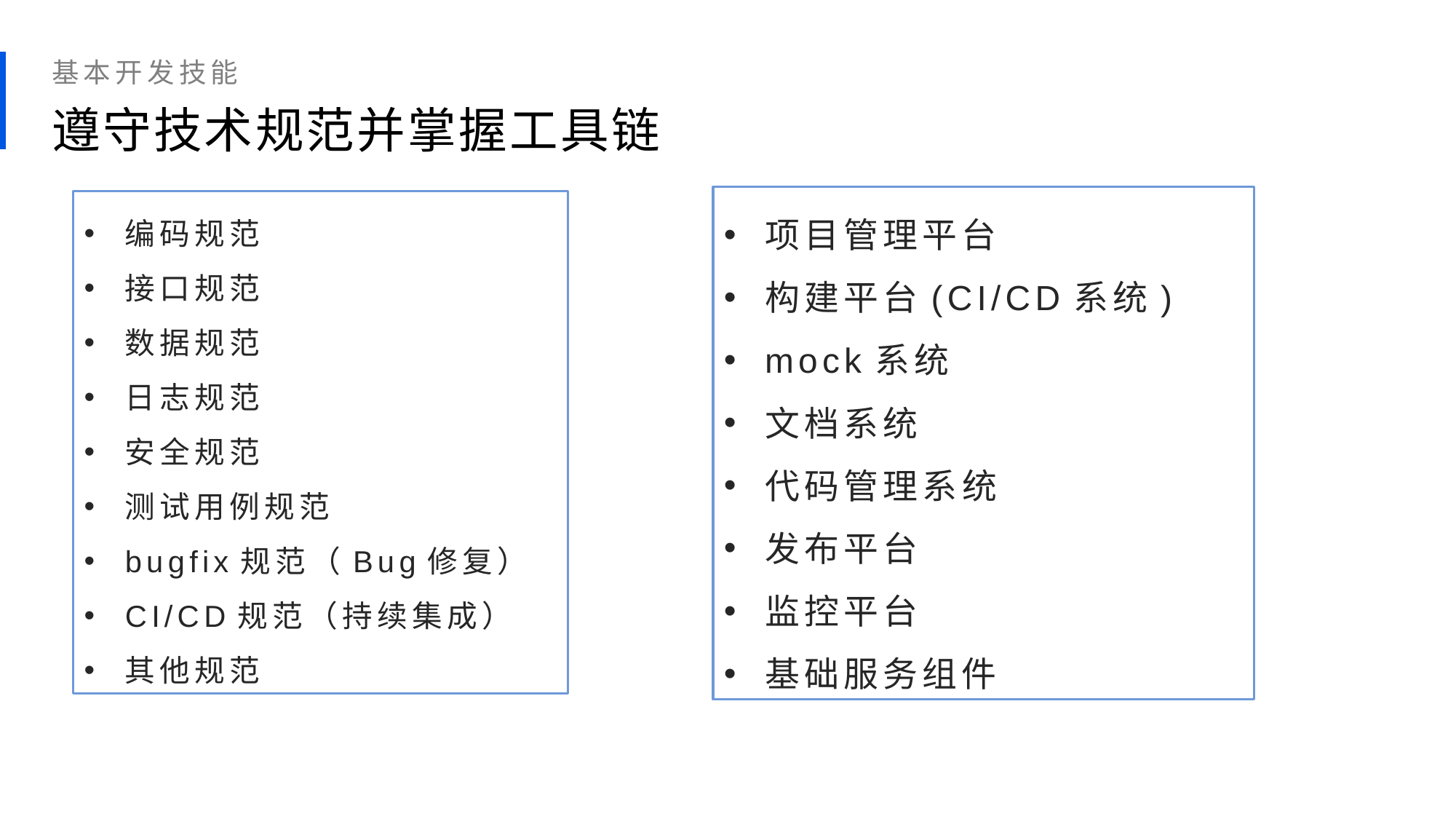

基本开发技能

遵守技术规范并掌握工具链
项目管理平台
构建平台(CI/CD系统)
mock系统
文档系统
代码管理系统
发布平台
监控平台
基础服务组件
编码规范
接口规范
数据规范
日志规范
安全规范
测试用例规范
bugfix规范（Bug修复）
CI/CD规范（持续集成）
其他规范